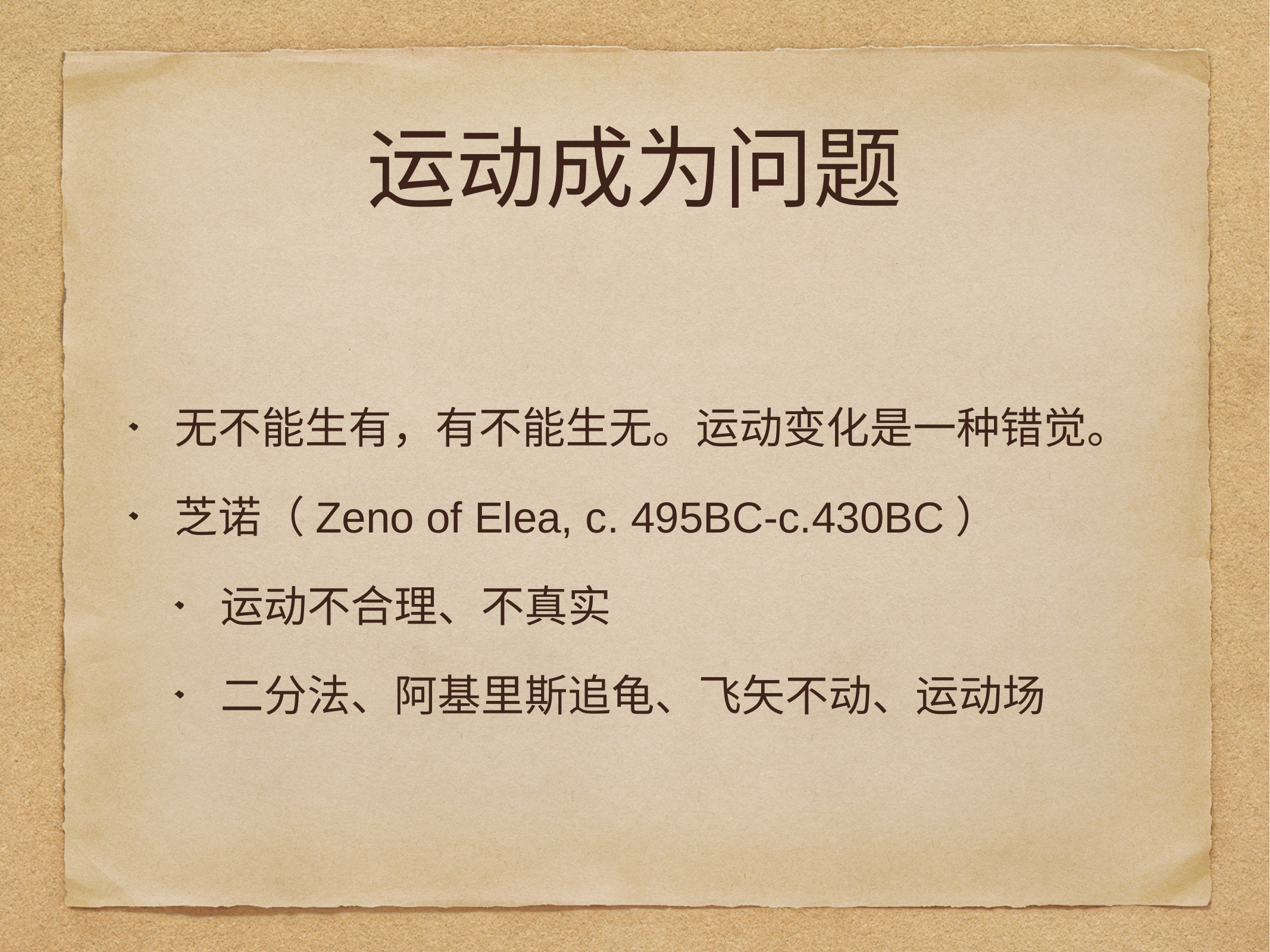

# 运动成为问题
无不能生有，有不能生无。运动变化是一种错觉。
芝诺（Zeno of Elea, c. 495BC-c.430BC）
运动不合理、不真实
二分法、阿基里斯追龟、飞矢不动、运动场